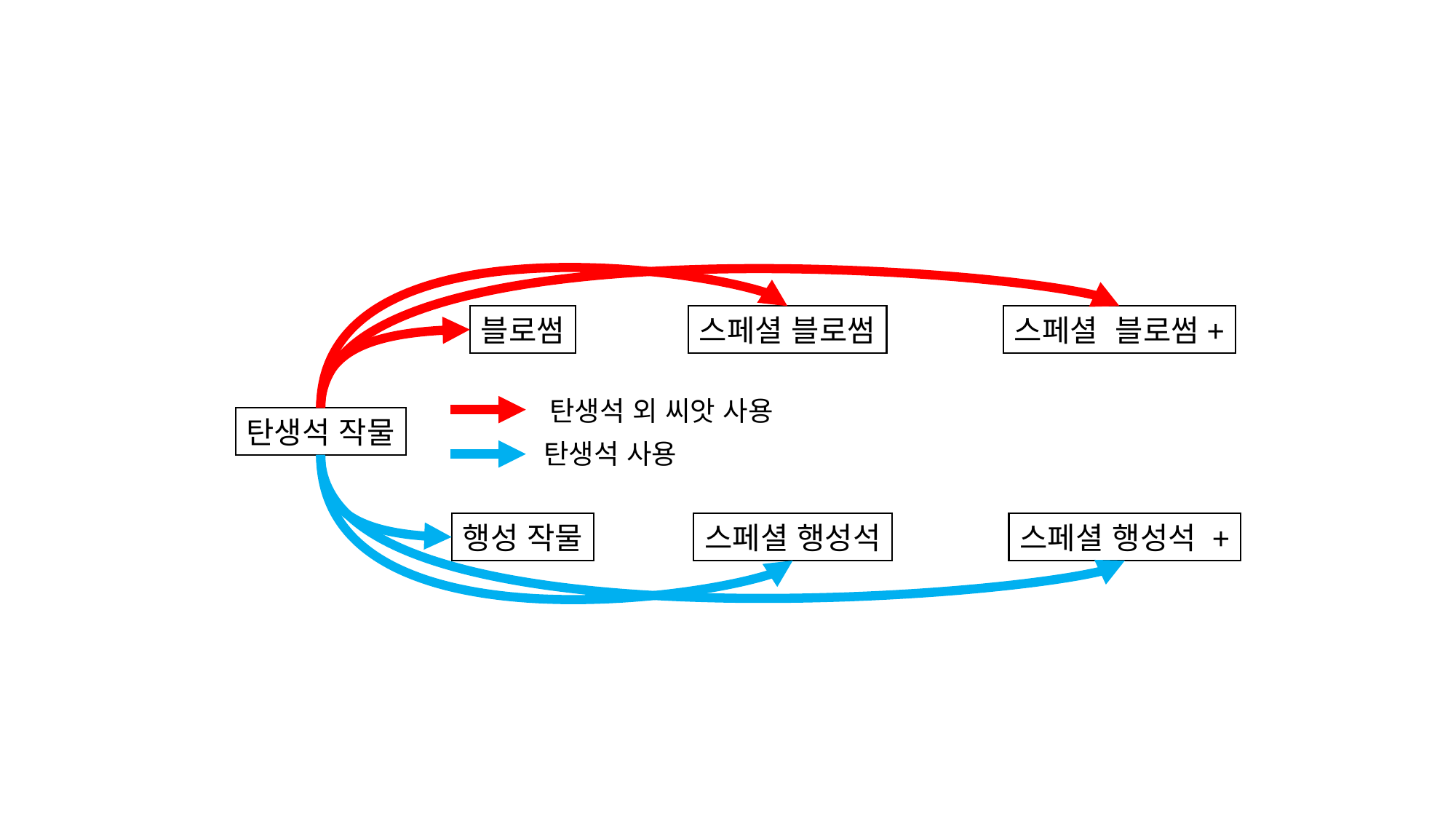

블로썸
스페셜  블로썸+
스페셜 블로썸
탄생석 외 씨앗 사용
탄생석 사용
탄생석 작물
행성 작물
스페셜 행성석
스페셜 행성석 +